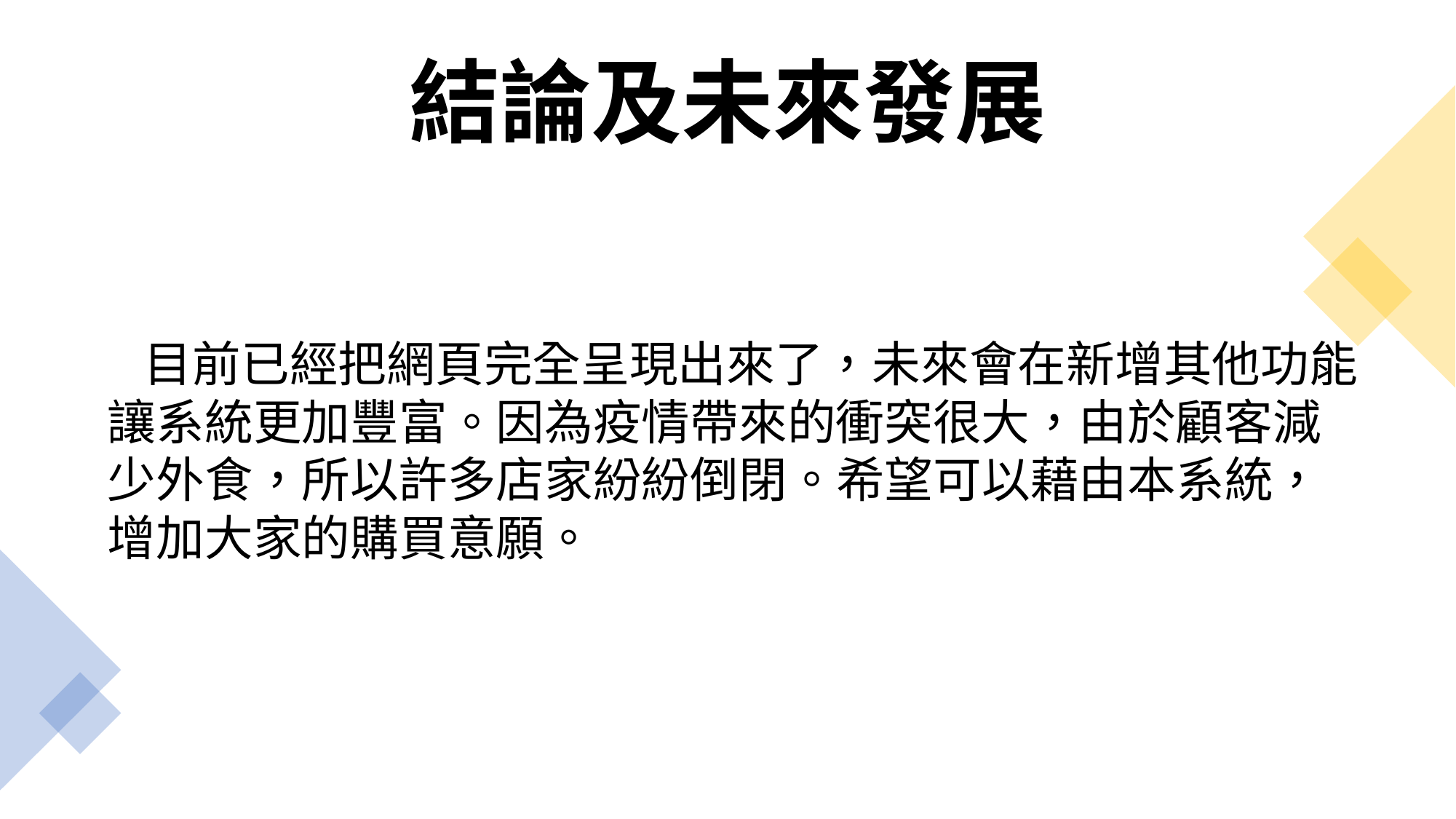

# 結論及未來發展

目前已經把網頁完全呈現出來了，未來會在新增其他功能讓系統更加豐富。因為疫情帶來的衝突很大，由於顧客減少外食，所以許多店家紛紛倒閉。希望可以藉由本系統，增加大家的購買意願。